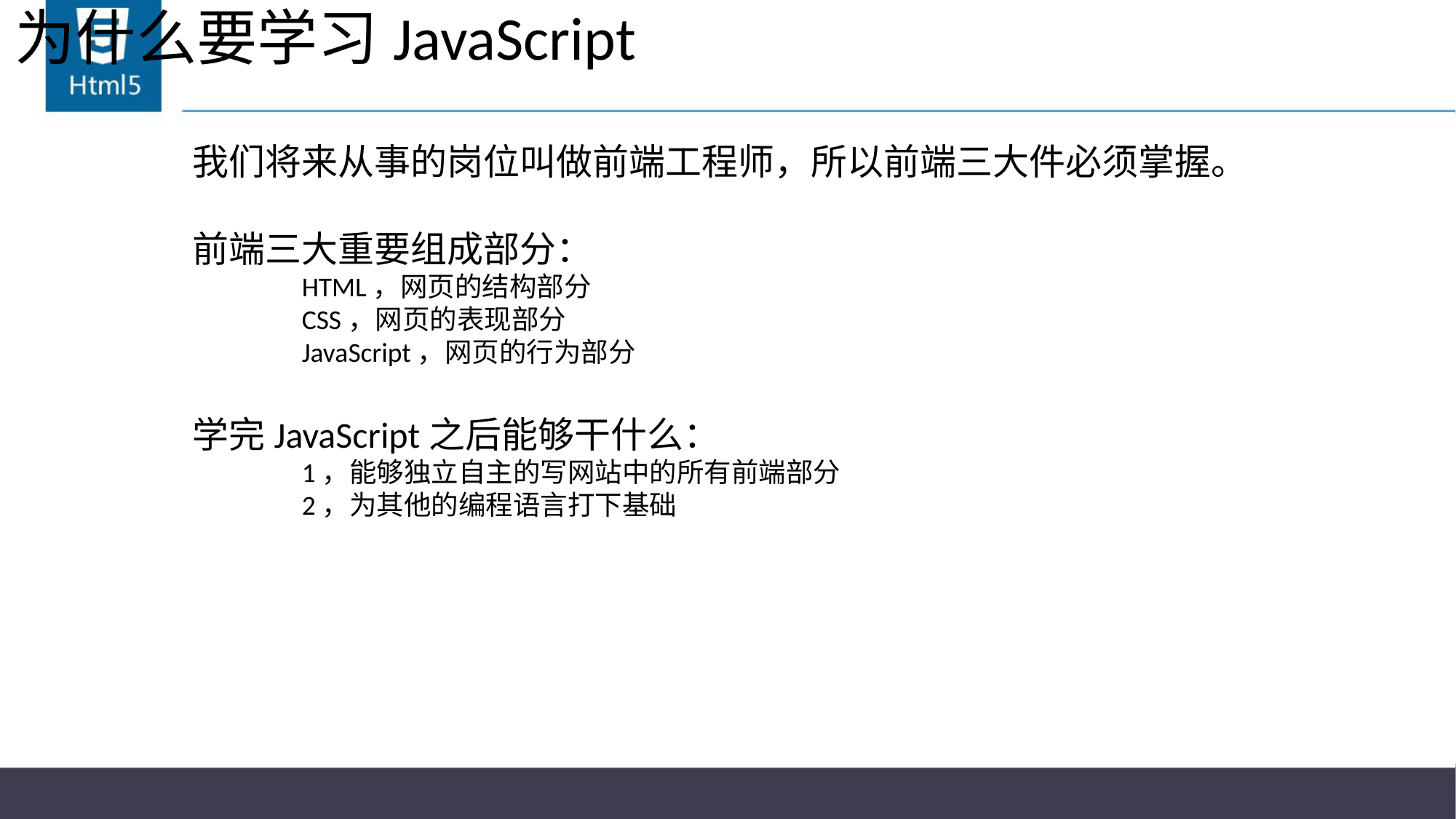

# 为什么要学习JavaScript
我们将来从事的岗位叫做前端工程师，所以前端三大件必须掌握。

前端三大重要组成部分：
	HTML，网页的结构部分
	CSS，网页的表现部分
	JavaScript，网页的行为部分

学完JavaScript之后能够干什么：
	1，能够独立自主的写网站中的所有前端部分
	2，为其他的编程语言打下基础